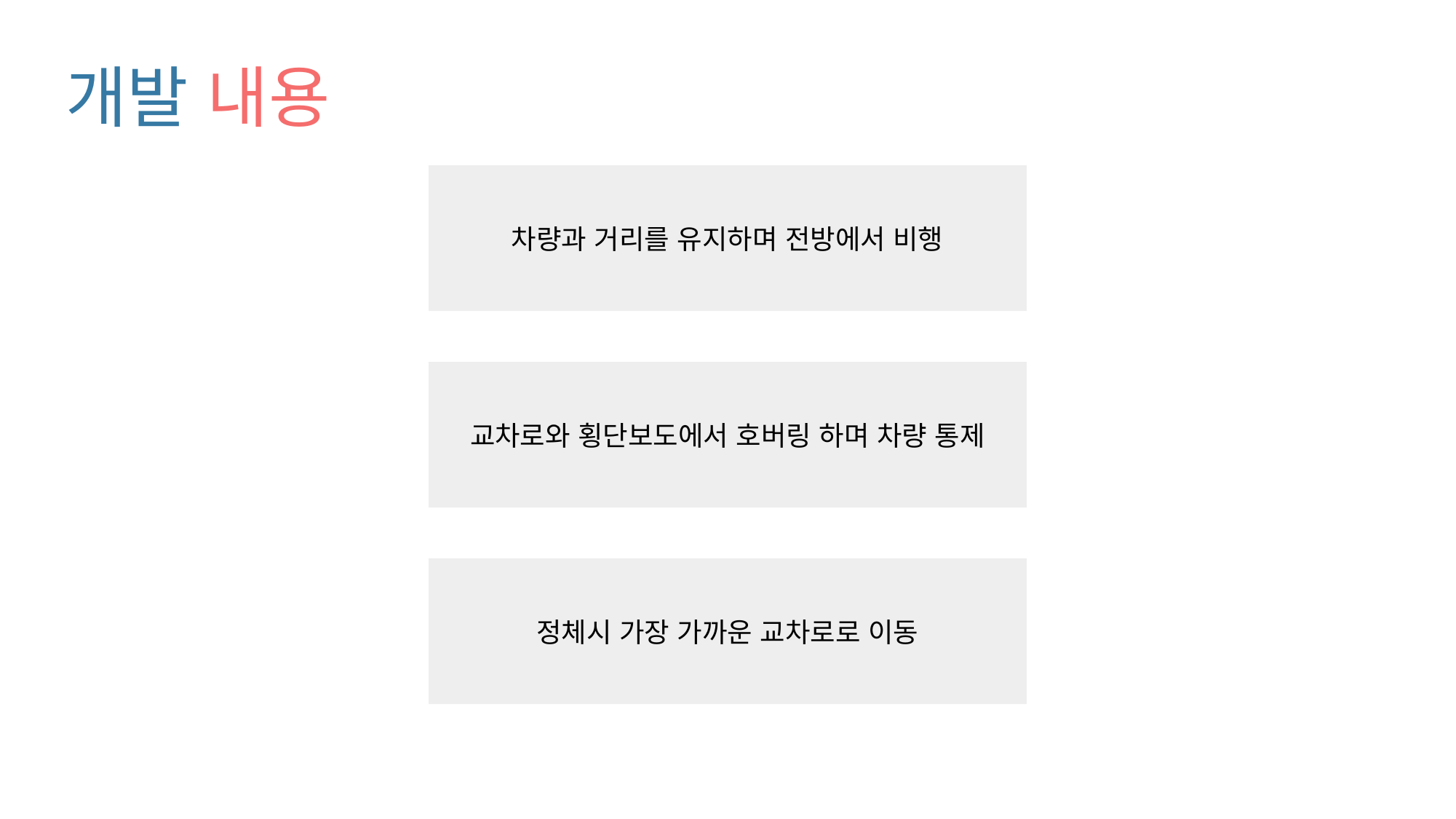

# 개발 내용
차량과 거리를 유지하며 전방에서 비행
교차로와 횡단보도에서 호버링 하며 차량 통제
정체시 가장 가까운 교차로로 이동